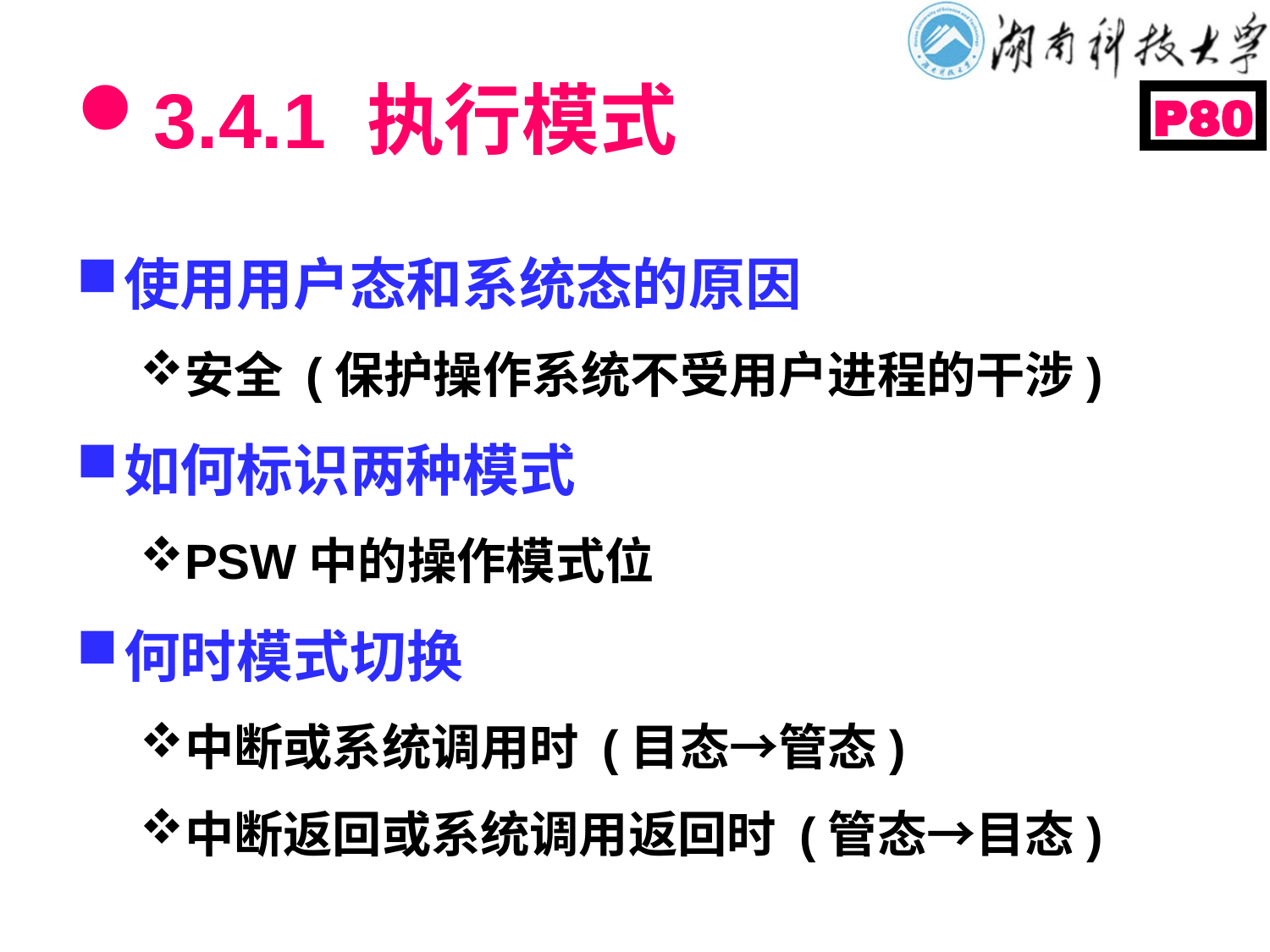

# 3.4.1 执行模式
P80
使用用户态和系统态的原因
安全 (保护操作系统不受用户进程的干涉)
如何标识两种模式
PSW中的操作模式位
何时模式切换
中断或系统调用时 (目态→管态)
中断返回或系统调用返回时 (管态→目态)